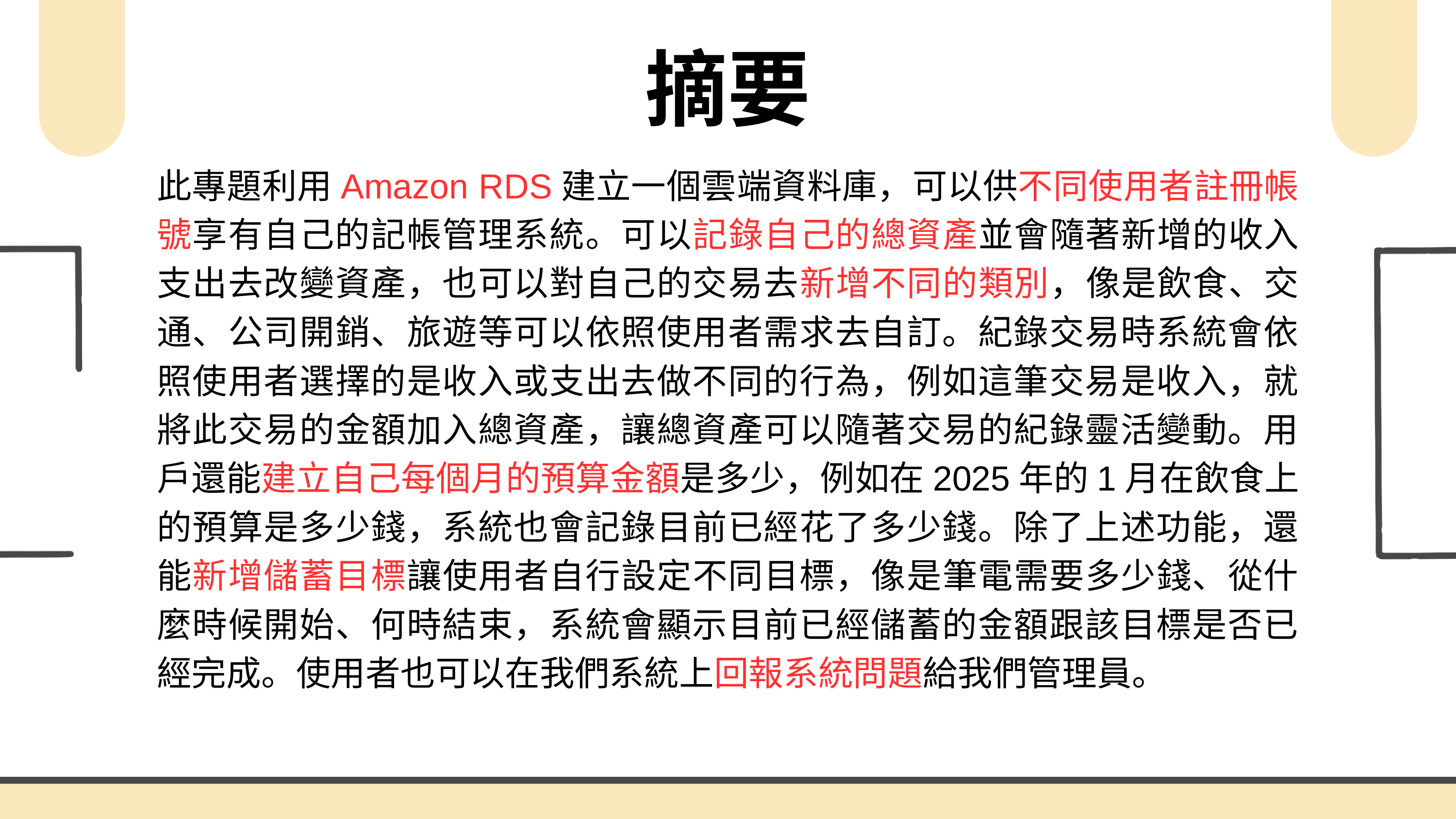

摘要
此專題利用Amazon RDS建立一個雲端資料庫，可以供不同使用者註冊帳號享有自己的記帳管理系統。可以記錄自己的總資產並會隨著新增的收入支出去改變資產，也可以對自己的交易去新增不同的類別，像是飲食、交通、公司開銷、旅遊等可以依照使用者需求去自訂。紀錄交易時系統會依照使用者選擇的是收入或支出去做不同的行為，例如這筆交易是收入，就將此交易的金額加入總資產，讓總資產可以隨著交易的紀錄靈活變動。用戶還能建立自己每個月的預算金額是多少，例如在2025年的1月在飲食上的預算是多少錢，系統也會記錄目前已經花了多少錢。除了上述功能，還能新增儲蓄目標讓使用者自行設定不同目標，像是筆電需要多少錢、從什麼時候開始、何時結束，系統會顯示目前已經儲蓄的金額跟該目標是否已經完成。使用者也可以在我們系統上回報系統問題給我們管理員。